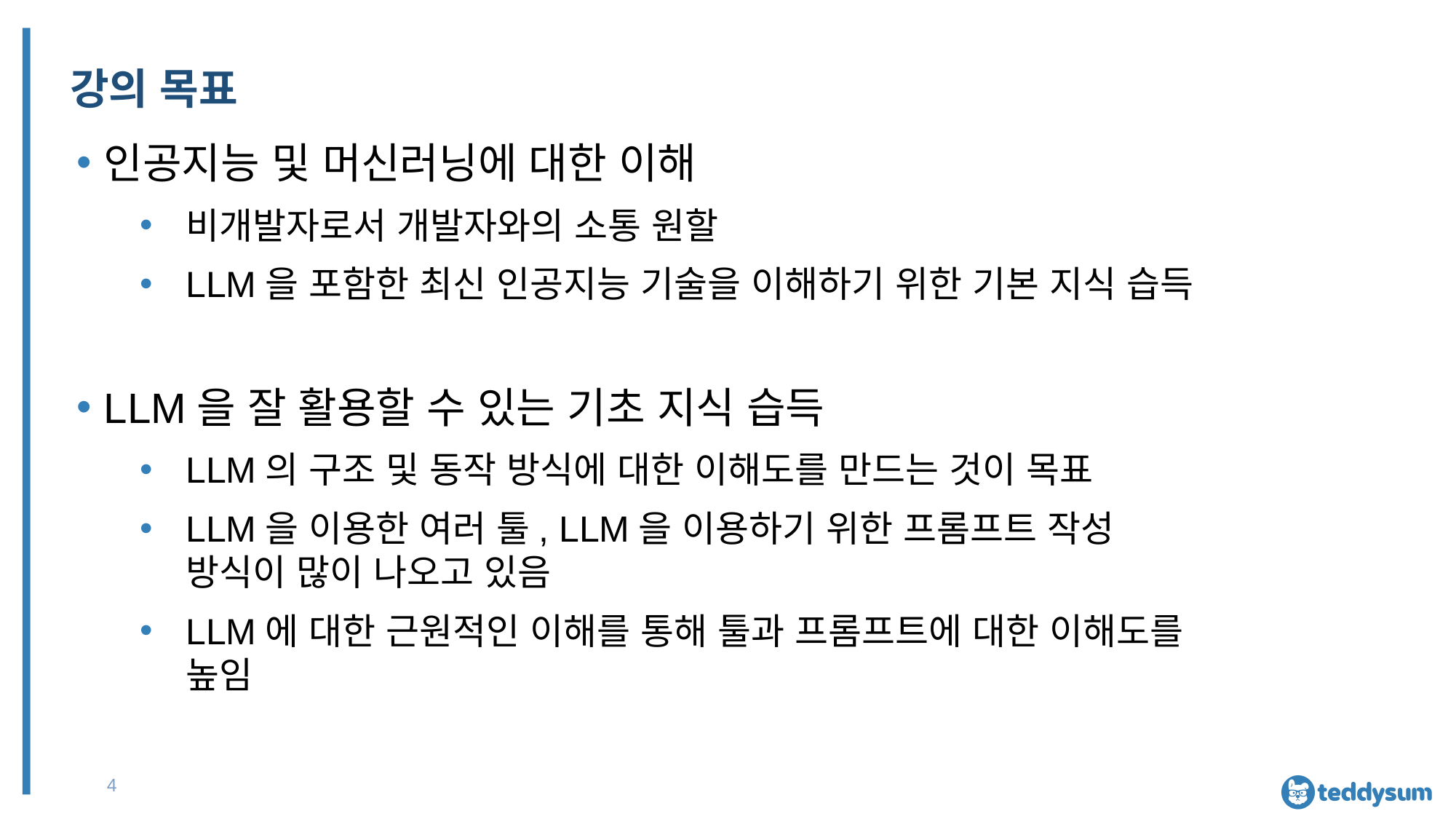

# 강의 목표
인공지능 및 머신러닝에 대한 이해
비개발자로서 개발자와의 소통 원할
LLM을 포함한 최신 인공지능 기술을 이해하기 위한 기본 지식 습득

LLM을 잘 활용할 수 있는 기초 지식 습득
LLM의 구조 및 동작 방식에 대한 이해도를 만드는 것이 목표
LLM을 이용한 여러 툴, LLM을 이용하기 위한 프롬프트 작성 방식이 많이 나오고 있음
LLM에 대한 근원적인 이해를 통해 툴과 프롬프트에 대한 이해도를 높임

4